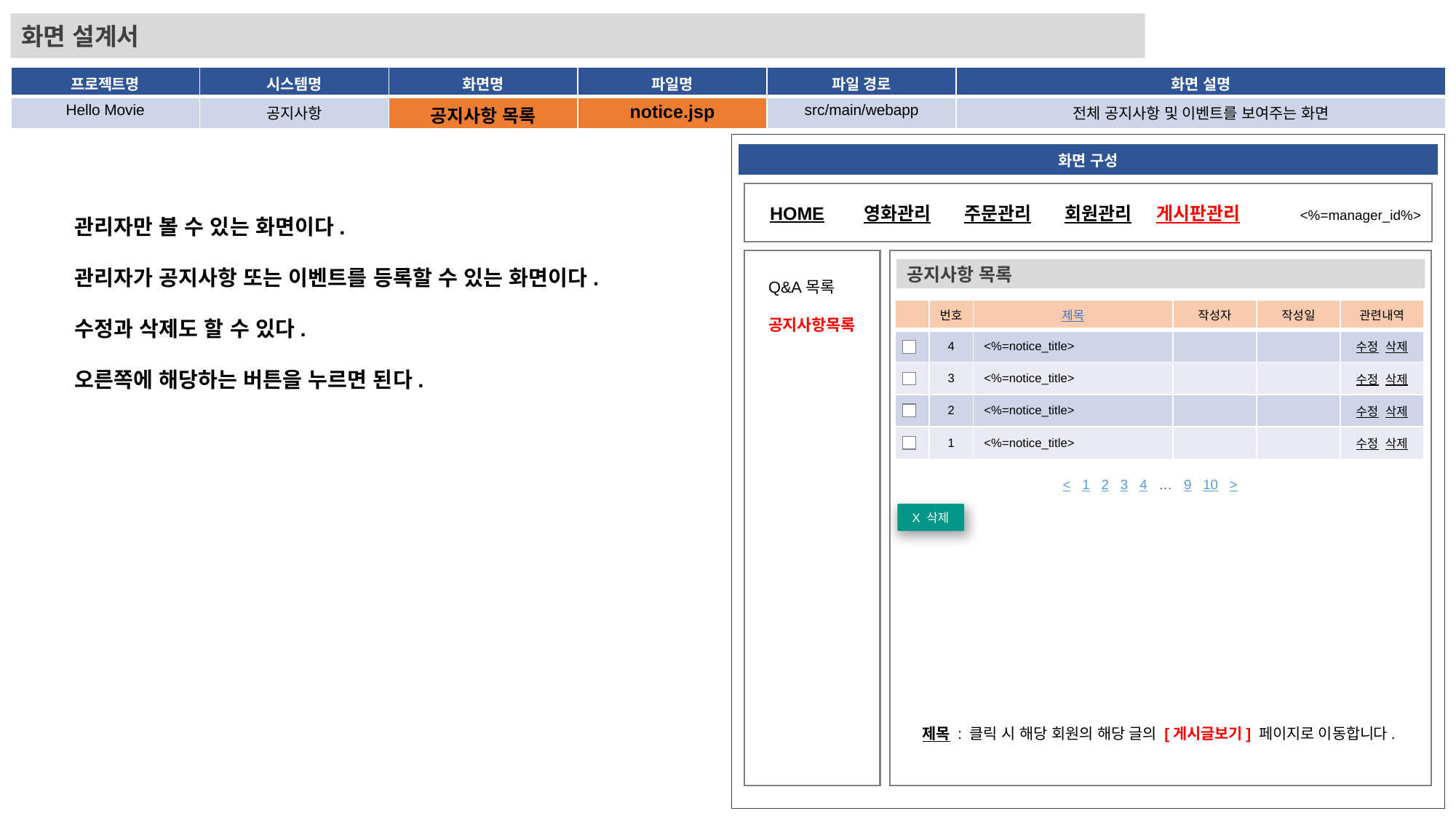

화면 설계서
| 프로젝트명 | 시스템명 | 화면명 | 파일명 | 파일 경로 | 화면 설명 |
| --- | --- | --- | --- | --- | --- |
| Hello Movie | 공지사항 | 공지사항 목록 | notice.jsp | src/main/webapp | 전체 공지사항 및 이벤트를 보여주는 화면 |

| 화면 구성 |
| --- |

HOME
영화관리
주문관리
회원관리
게시판관리
<%=manager_id%>
관리자만 볼 수 있는 화면이다.

관리자가 공지사항 또는 이벤트를 등록할 수 있는 화면이다.

수정과 삭제도 할 수 있다.

오른쪽에 해당하는 버튼을 누르면 된다.

공지사항 목록
Q&A목록

공지사항목록

|  | 번호 | 제목 | 작성자 | 작성일 | 관련내역 |
| --- | --- | --- | --- | --- | --- |
|  | 4 | <%=notice\_title> |  |  | 수정 삭제 |
|  | 3 | <%=notice\_title> |  |  | 수정 삭제 |
|  | 2 | <%=notice\_title> |  |  | 수정 삭제 |
|  | 1 | <%=notice\_title> |  |  | 수정 삭제 |

<   1   2   3   4   …   9   10   >
X 삭제
제목 : 클릭 시 해당 회원의 해당 글의 [게시글보기] 페이지로 이동합니다.